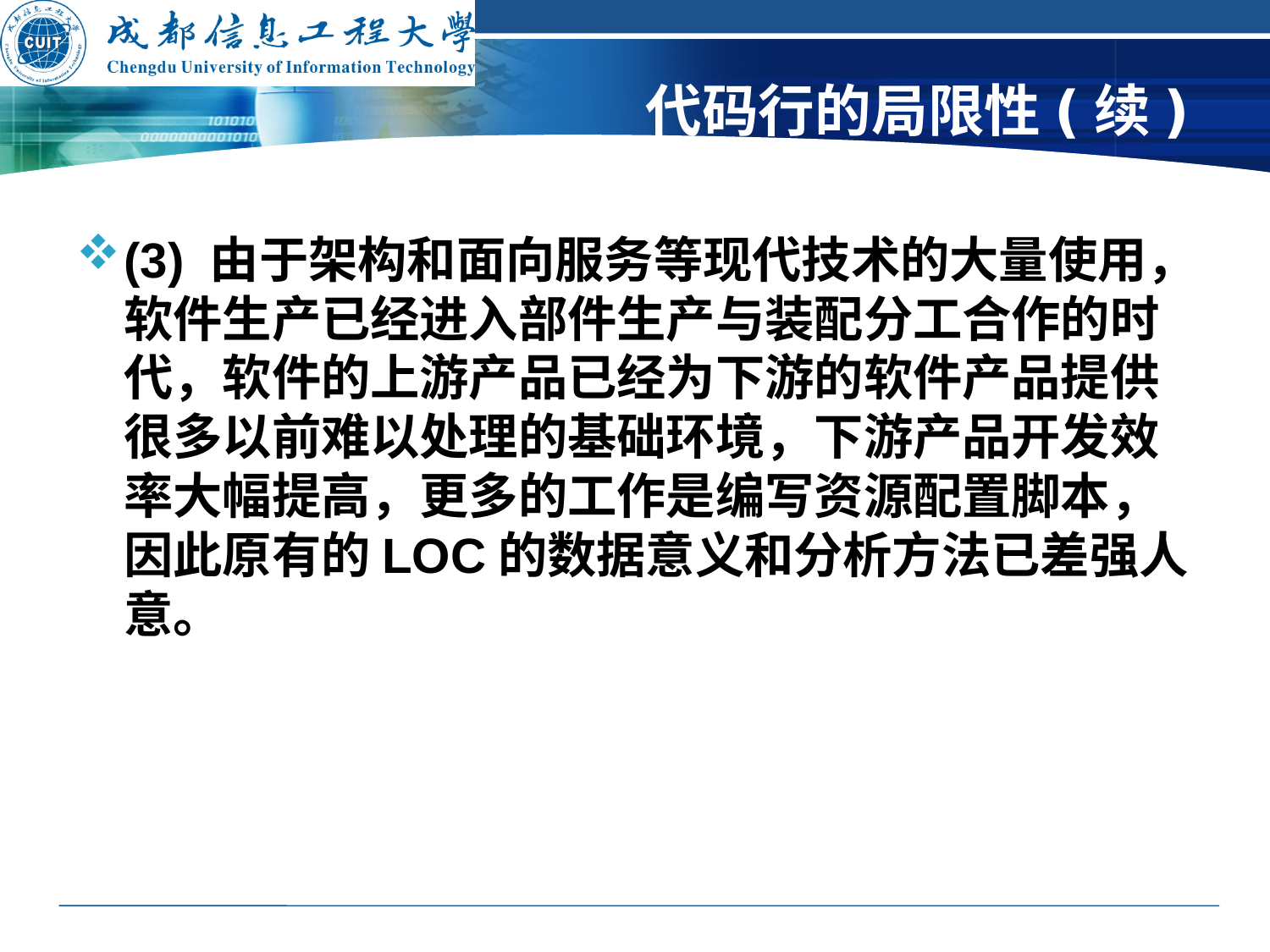

# 代码行的局限性(续)
(3) 由于架构和面向服务等现代技术的大量使用，软件生产已经进入部件生产与装配分工合作的时代，软件的上游产品已经为下游的软件产品提供很多以前难以处理的基础环境，下游产品开发效率大幅提高，更多的工作是编写资源配置脚本，因此原有的LOC的数据意义和分析方法已差强人意。